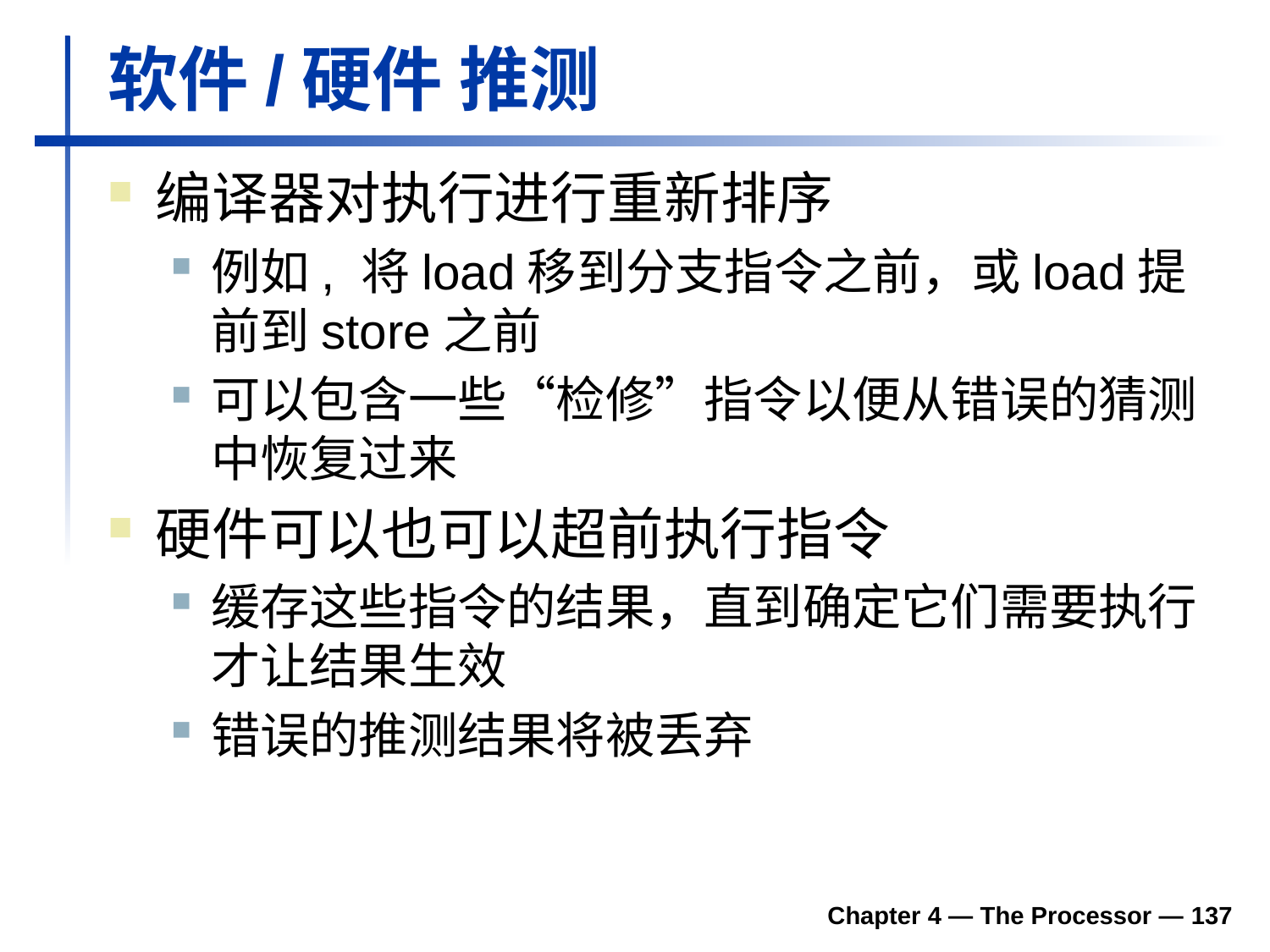

# 软件/硬件 推测
编译器对执行进行重新排序
例如, 将load移到分支指令之前，或load提前到store之前
可以包含一些“检修”指令以便从错误的猜测中恢复过来
硬件可以也可以超前执行指令
缓存这些指令的结果，直到确定它们需要执行才让结果生效
错误的推测结果将被丢弃
Chapter 4 — The Processor — 137